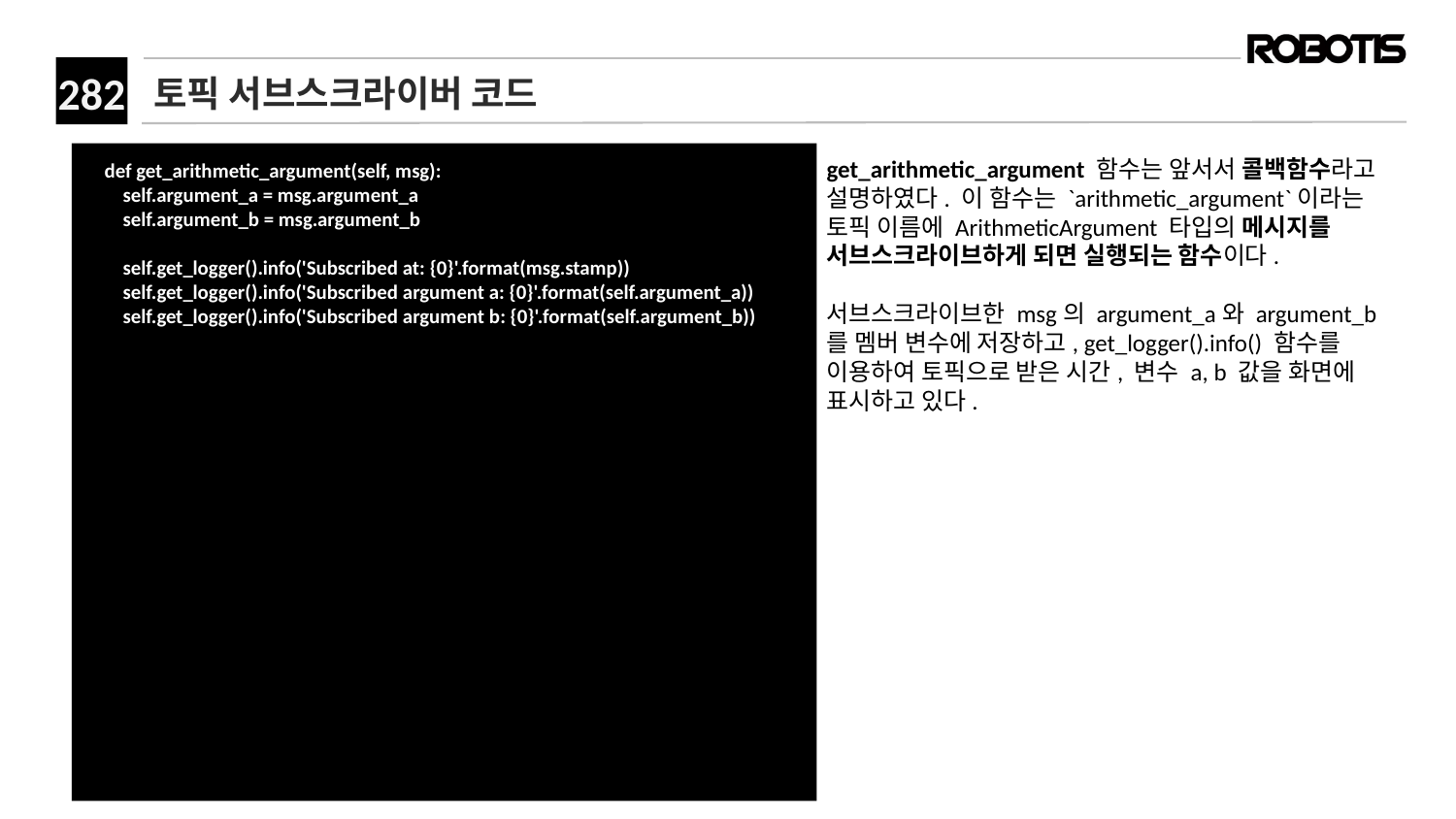

# 토픽 서브스크라이버 코드

    def get_arithmetic_argument(self, msg):
        self.argument_a = msg.argument_a
        self.argument_b = msg.argument_b

        self.get_logger().info('Subscribed at: {0}'.format(msg.stamp))
        self.get_logger().info('Subscribed argument a: {0}'.format(self.argument_a))
        self.get_logger().info('Subscribed argument b: {0}'.format(self.argument_b))

get_arithmetic_argument 함수는 앞서서 콜백함수라고 설명하였다. 이 함수는 `arithmetic_argument`이라는 토픽 이름에 ArithmeticArgument 타입의 메시지를 서브스크라이브하게 되면 실행되는 함수이다.

서브스크라이브한 msg의 argument_a와 argument_b를 멤버 변수에 저장하고, get_logger().info() 함수를 이용하여 토픽으로 받은 시간, 변수 a, b 값을 화면에 표시하고 있다.